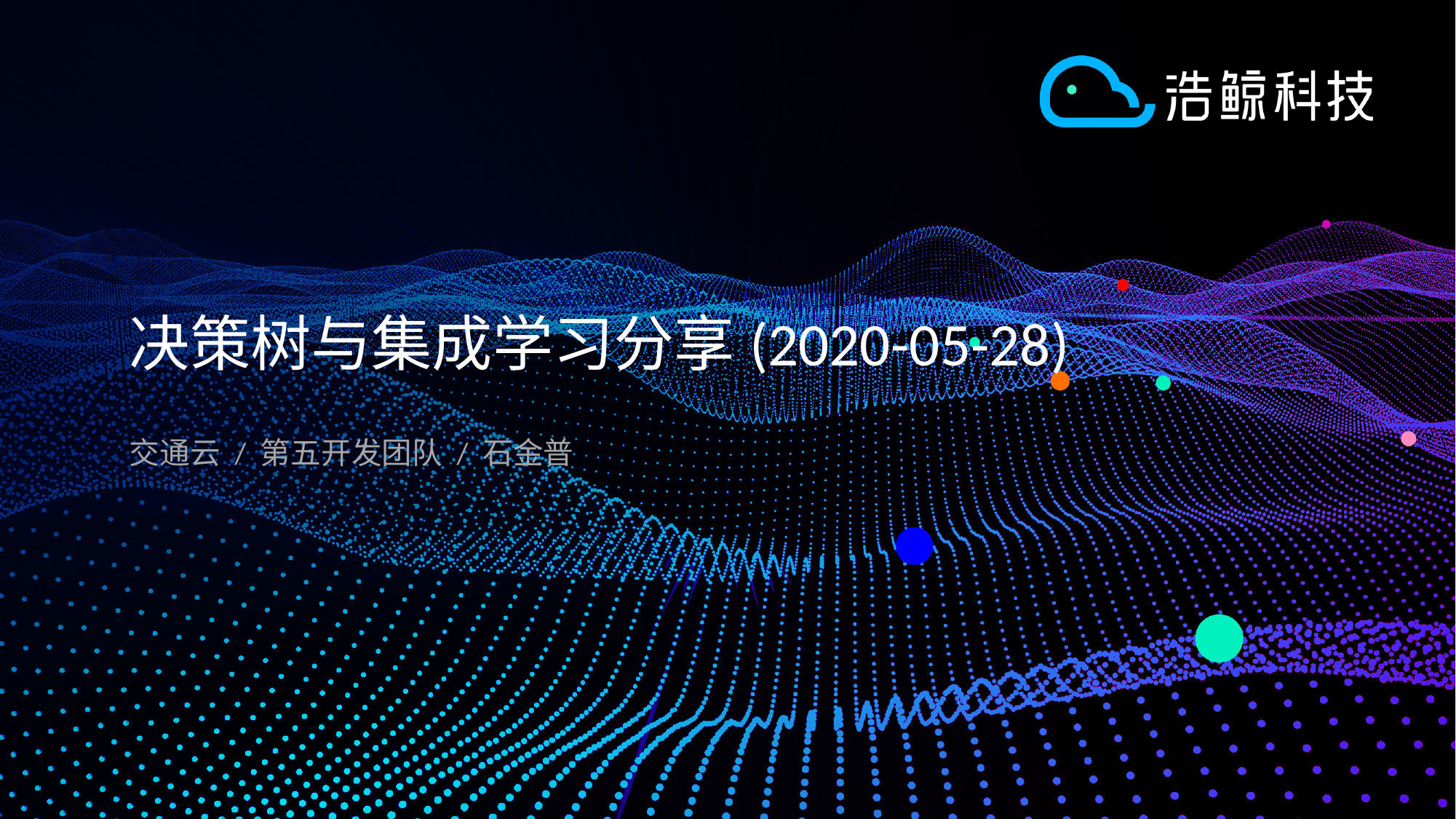

# 决策树与集成学习分享(2020-05-28)
交通云 / 第五开发团队 / 石金普